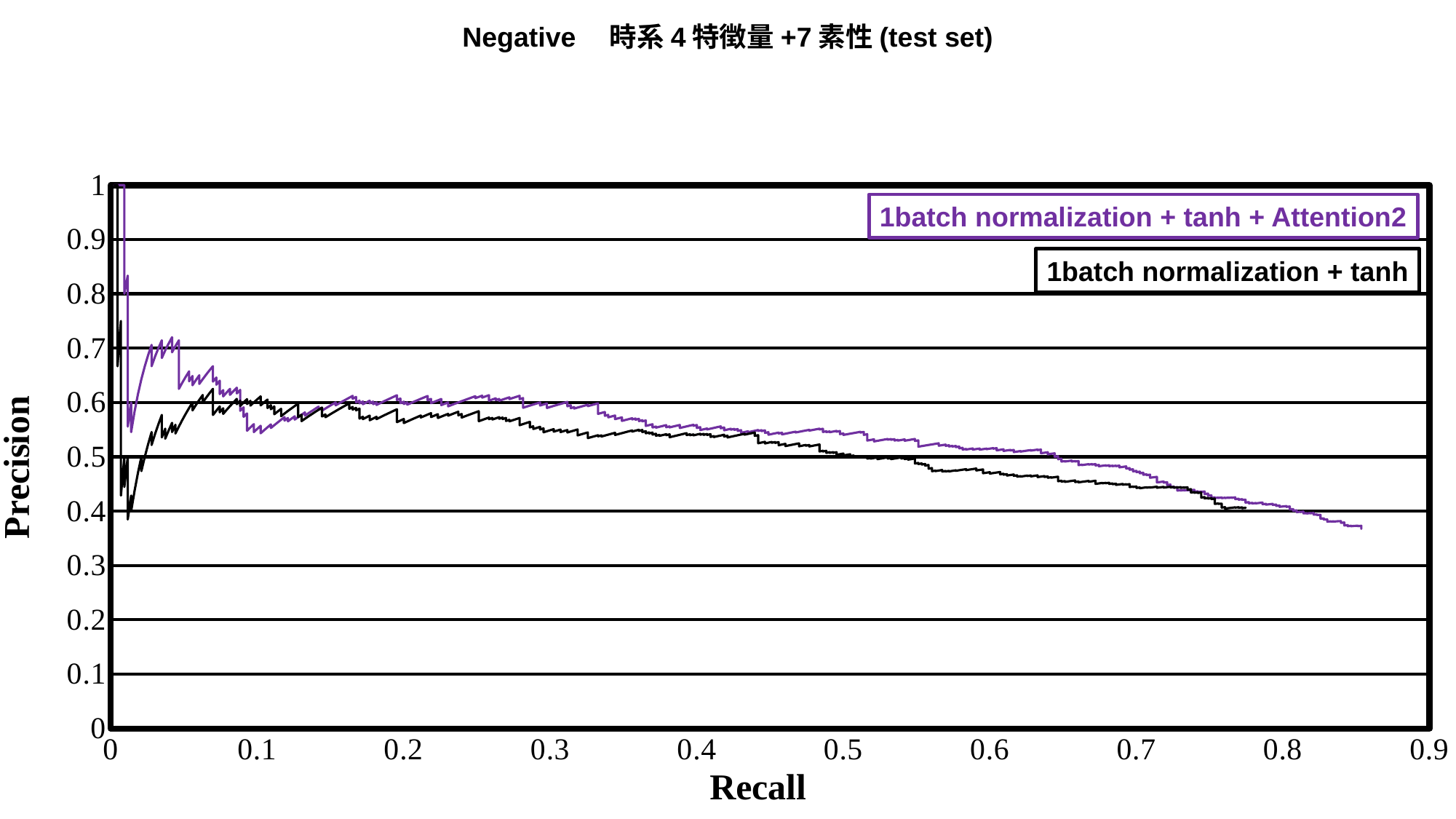

Negative　時系4特徴量+7素性(test set)

### Chart

| Category |  |  |
|---|---|---|
1batch normalization + tanh + Attention2
1batch normalization + tanh